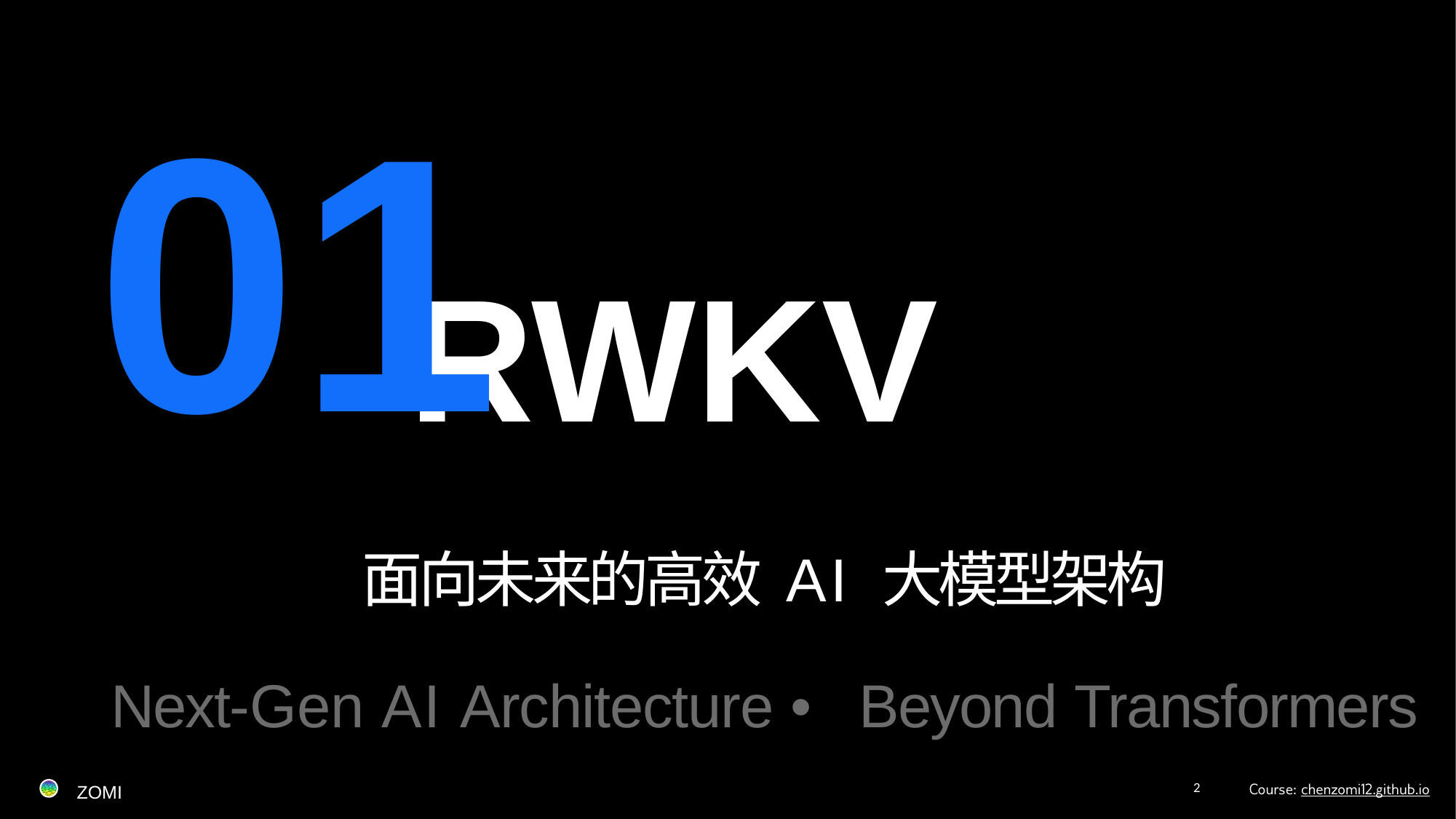

01
RWKV
⾯向未来的⾼效 AI ⼤模型架构
Next-Gen AI Architecture • Beyond Transformers